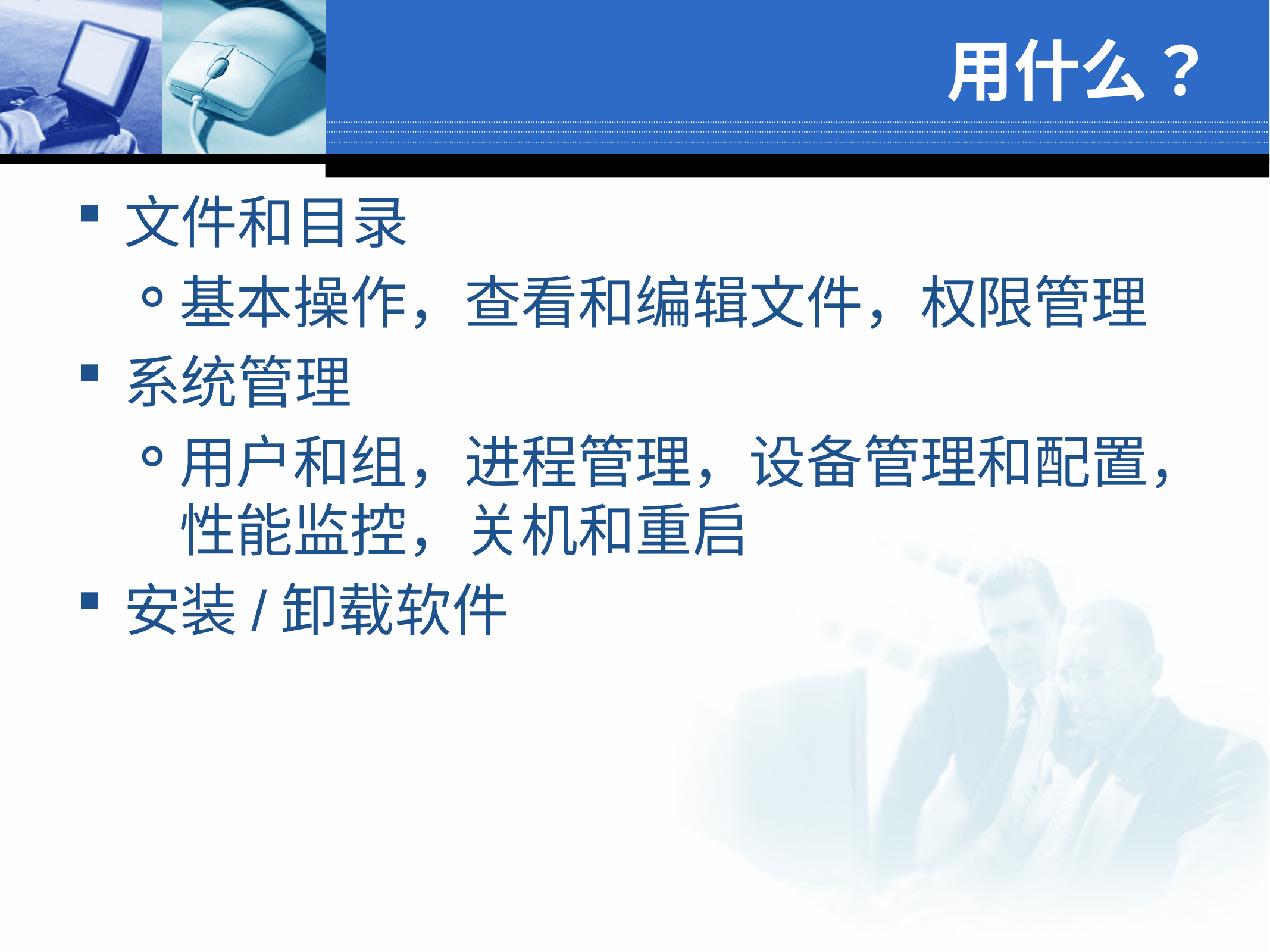

# 用什么？
文件和目录
基本操作，查看和编辑文件，权限管理
系统管理
用户和组，进程管理，设备管理和配置，性能监控，关机和重启
安装/卸载软件